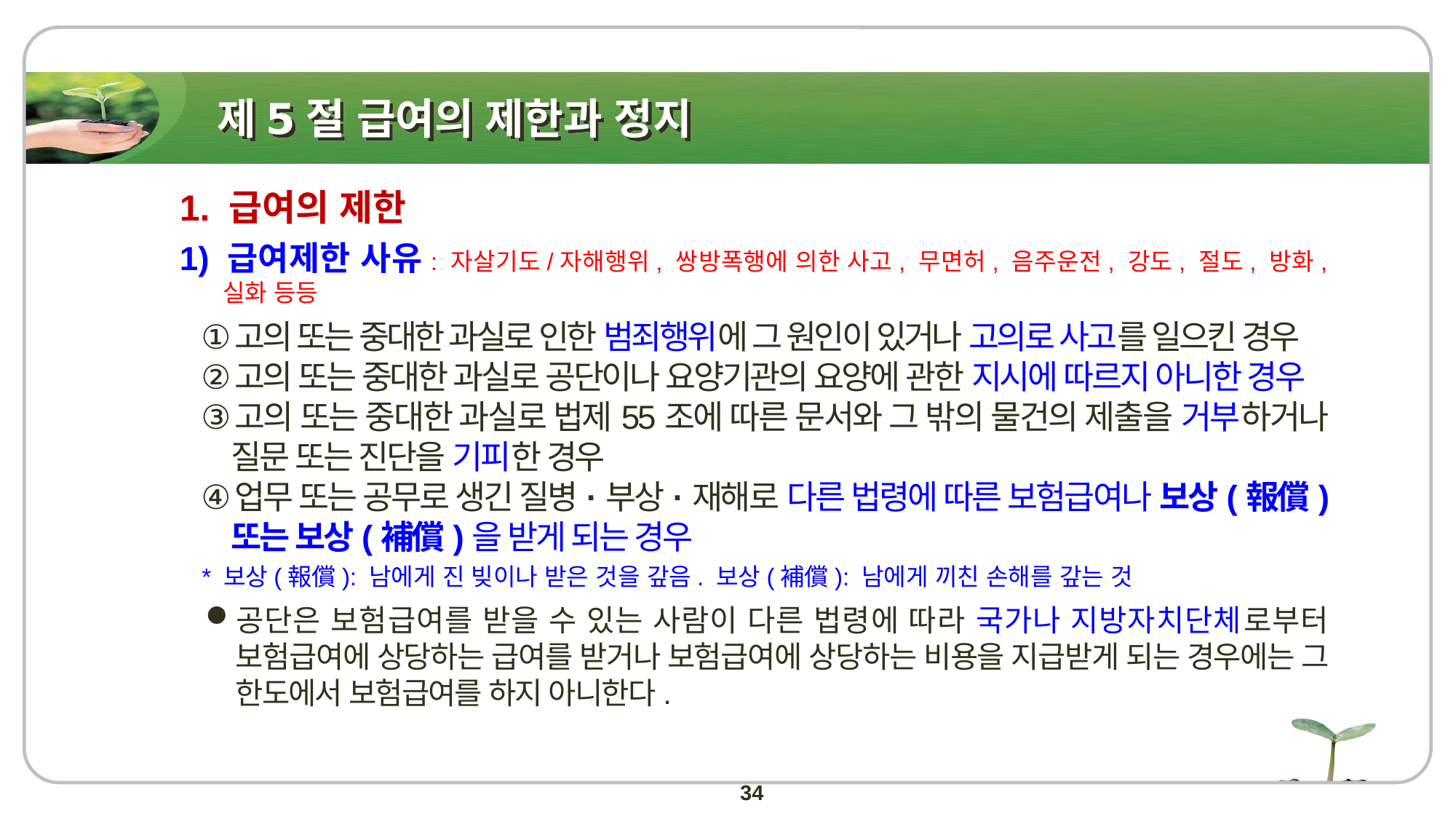

# 제5절 급여의 제한과 정지
1. 급여의 제한
1) 급여제한 사유: 자살기도/자해행위, 쌍방폭행에 의한 사고, 무면허, 음주운전, 강도, 절도, 방화, 실화 등등
고의 또는 중대한 과실로 인한 범죄행위에 그 원인이 있거나 고의로 사고를 일으킨 경우
고의 또는 중대한 과실로 공단이나 요양기관의 요양에 관한 지시에 따르지 아니한 경우
고의 또는 중대한 과실로 법제55조에 따른 문서와 그 밖의 물건의 제출을 거부하거나 질문 또는 진단을 기피한 경우
업무 또는 공무로 생긴 질병·부상·재해로 다른 법령에 따른 보험급여나 보상(報償) 또는 보상(補償)을 받게 되는 경우
   * 보상(報償): 남에게 진 빚이나 받은 것을 갚음. 보상(補償): 남에게 끼친 손해를 갚는 것
공단은 보험급여를 받을 수 있는 사람이 다른 법령에 따라 국가나 지방자치단체로부터 보험급여에 상당하는 급여를 받거나 보험급여에 상당하는 비용을 지급받게 되는 경우에는 그 한도에서 보험급여를 하지 아니한다.
34